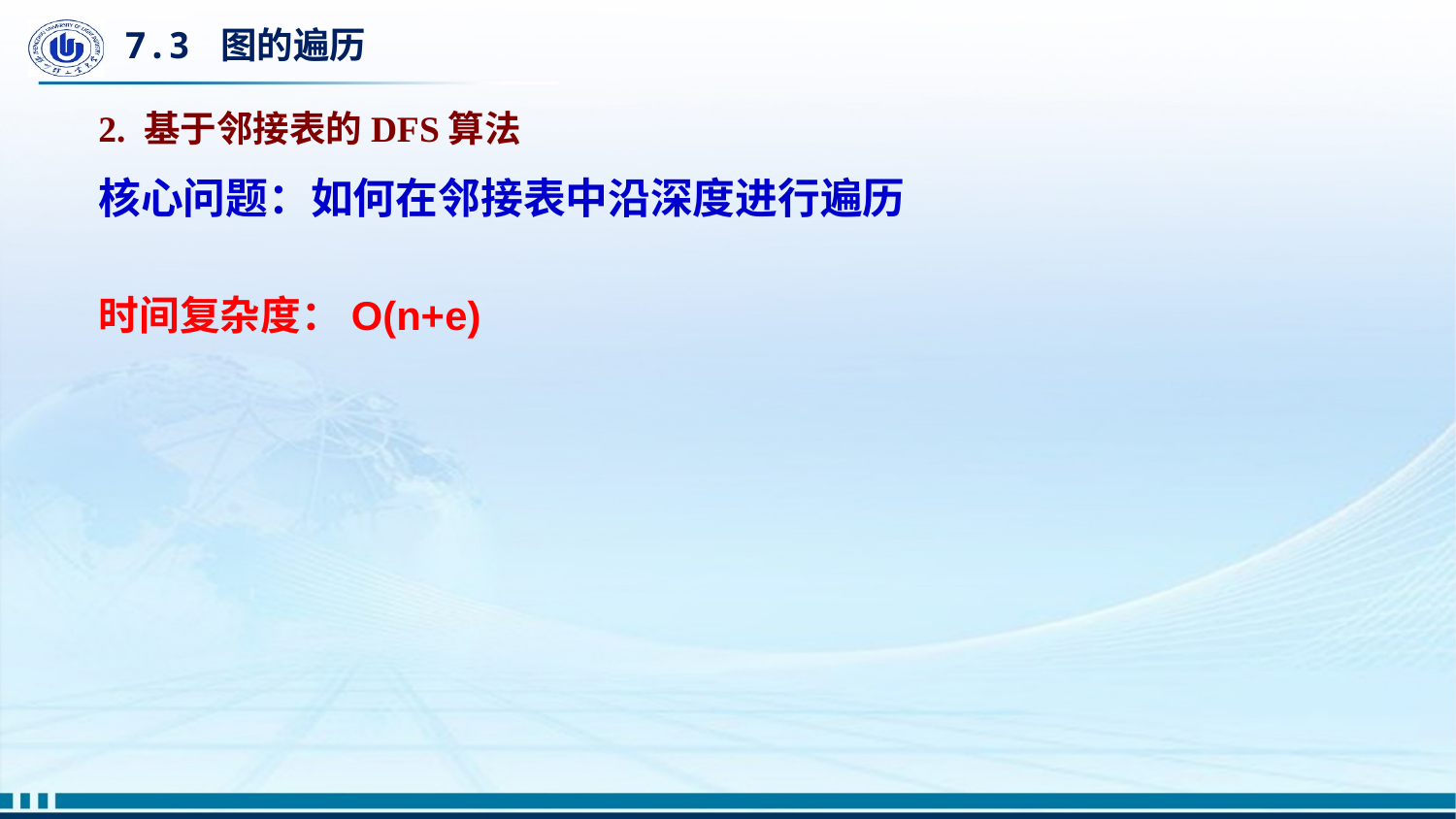

# 7.3 图的遍历
2. 基于邻接表的DFS算法
核心问题：如何在邻接表中沿深度进行遍历

时间复杂度：O(n+e)